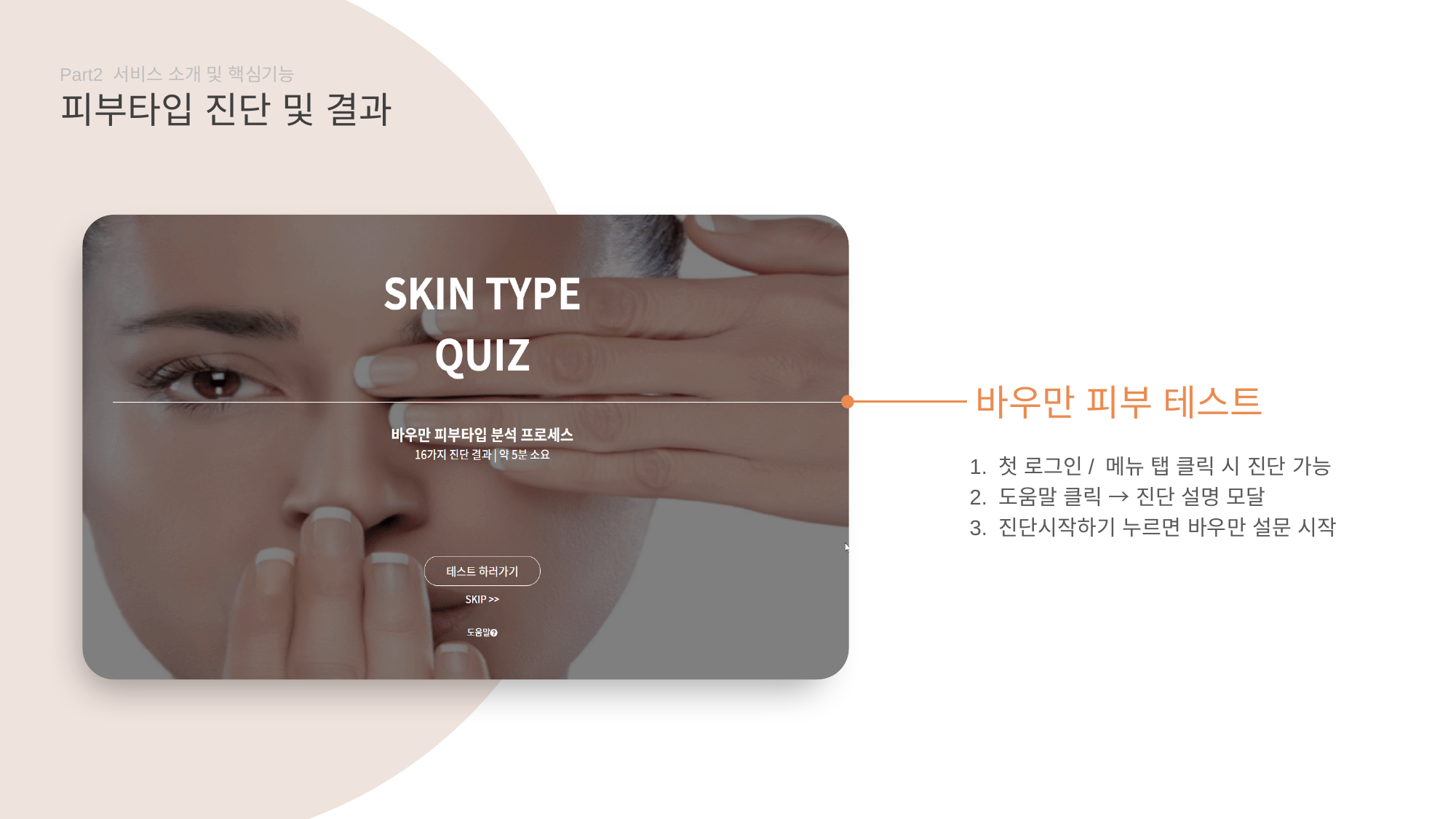

Part2 서비스 소개 및 핵심기능
피부타입 진단 및 결과

바우만 피부 테스트

1. 첫 로그인/ 메뉴 탭 클릭 시 진단 가능
2. 도움말 클릭 → 진단 설명 모달
3. 진단시작하기 누르면 바우만 설문 시작